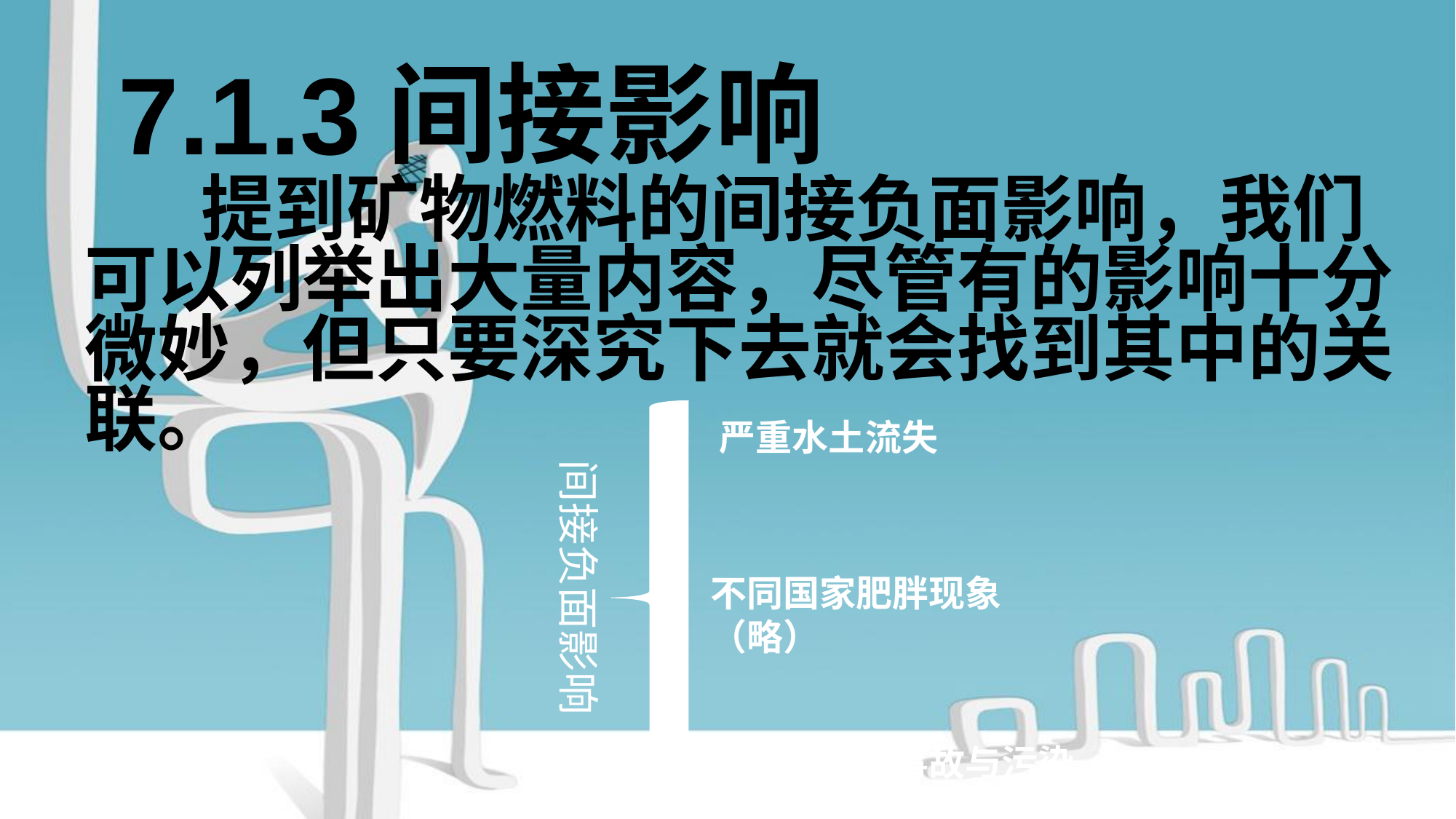

7.1.3间接影响
      提到矿物燃料的间接负面影响，我们可以列举出大量内容，尽管有的影响十分微妙，但只要深究下去就会找到其中的关联。

严重水土流失
间接负面影响
不同国家肥胖现象（略）
交通运输业事故与污染